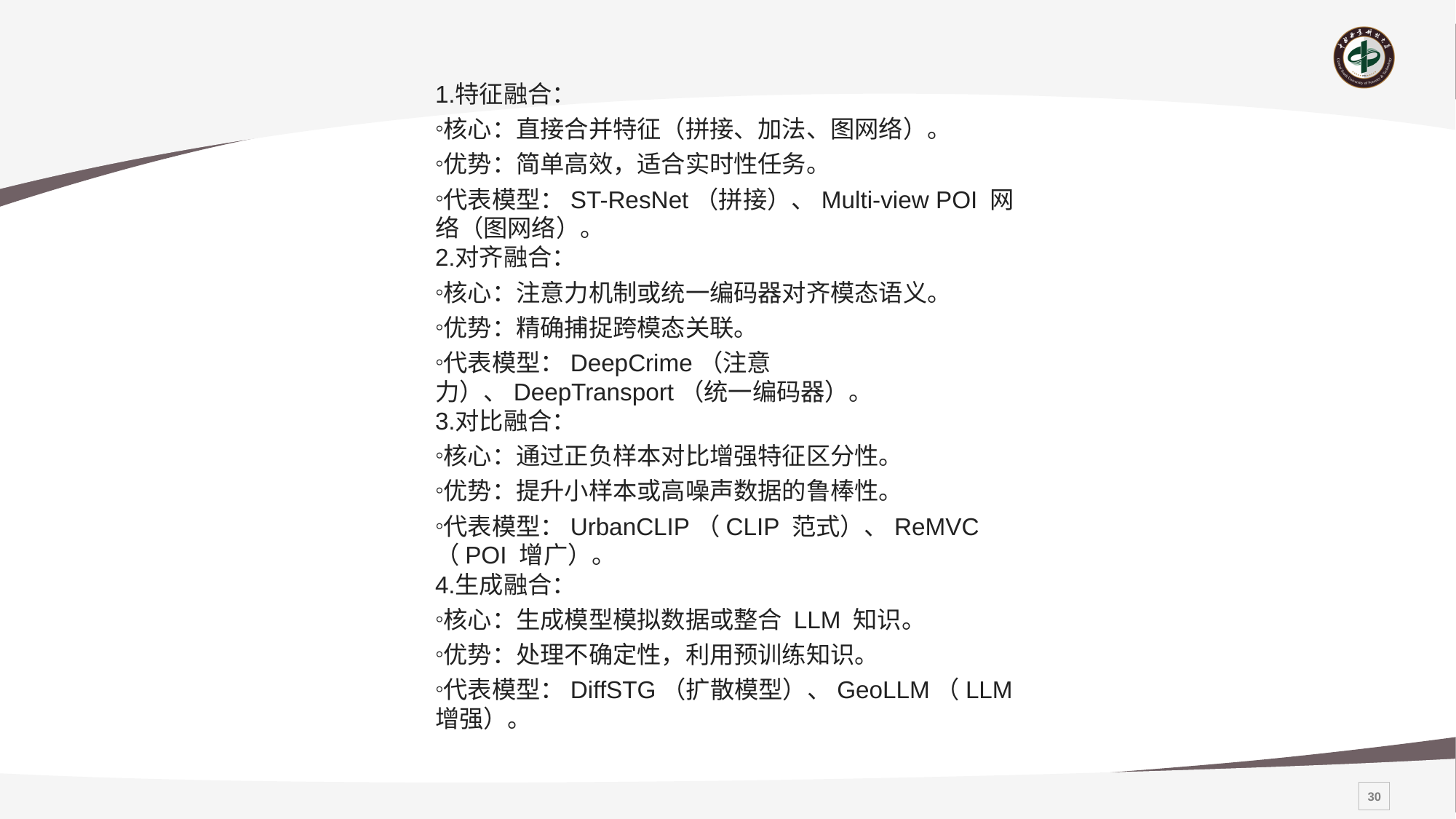

#
特征融合：
核心：直接合并特征（拼接、加法、图网络）。
优势：简单高效，适合实时性任务。
代表模型：ST-ResNet（拼接）、Multi-view POI 网络（图网络）。
对齐融合：
核心：注意力机制或统一编码器对齐模态语义。
优势：精确捕捉跨模态关联。
代表模型：DeepCrime（注意力）、DeepTransport（统一编码器）。
对比融合：
核心：通过正负样本对比增强特征区分性。
优势：提升小样本或高噪声数据的鲁棒性。
代表模型：UrbanCLIP（CLIP 范式）、ReMVC（POI 增广）。
生成融合：
核心：生成模型模拟数据或整合 LLM 知识。
优势：处理不确定性，利用预训练知识。
代表模型：DiffSTG（扩散模型）、GeoLLM（LLM 增强）。